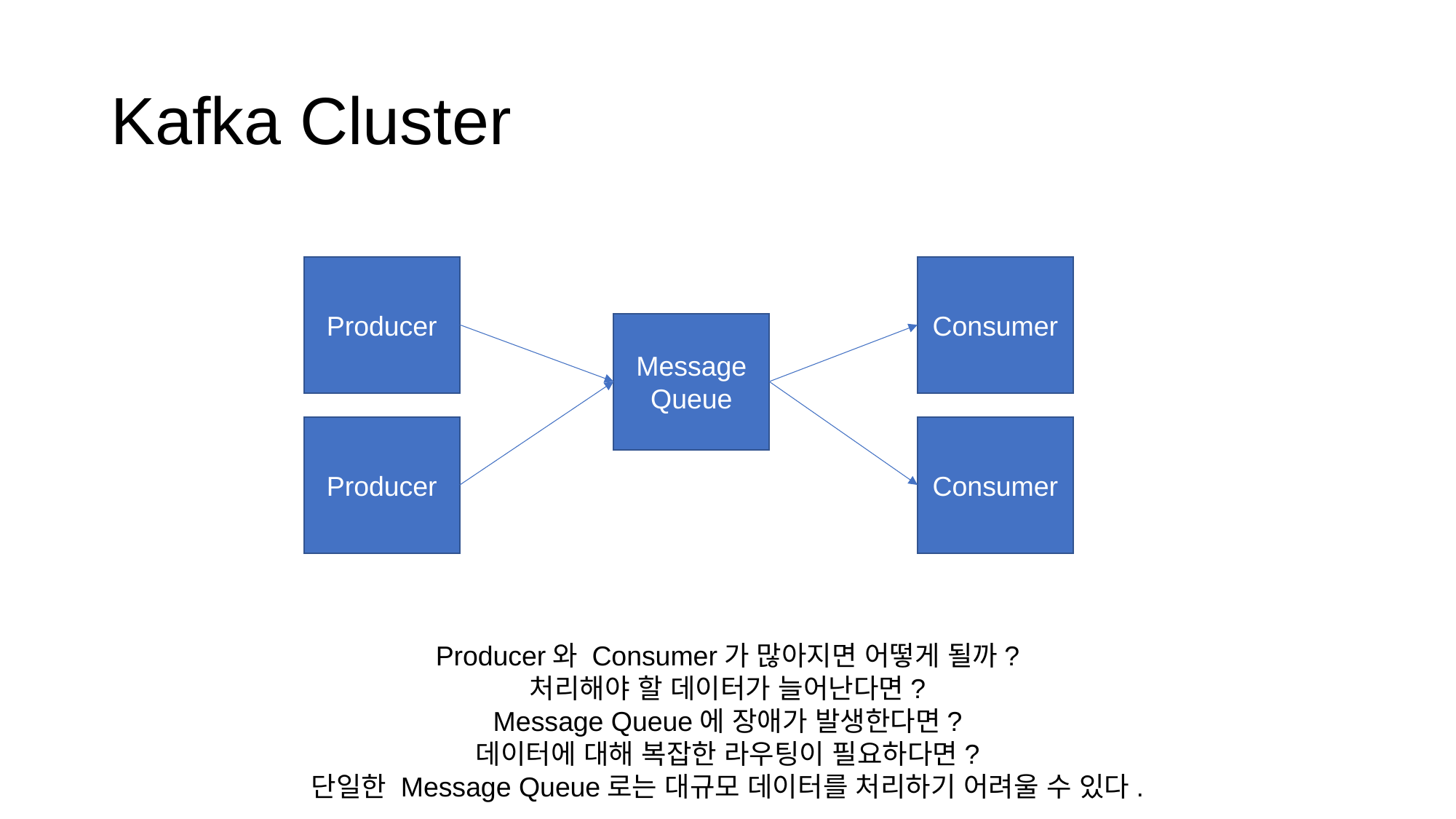

# Kafka Cluster
Producer
Consumer
Message
Queue
Producer
Consumer
Producer와 Consumer가 많아지면 어떻게 될까?
처리해야 할 데이터가 늘어난다면?
Message Queue에 장애가 발생한다면?
데이터에 대해 복잡한 라우팅이 필요하다면?
단일한 Message Queue로는 대규모 데이터를 처리하기 어려울 수 있다.